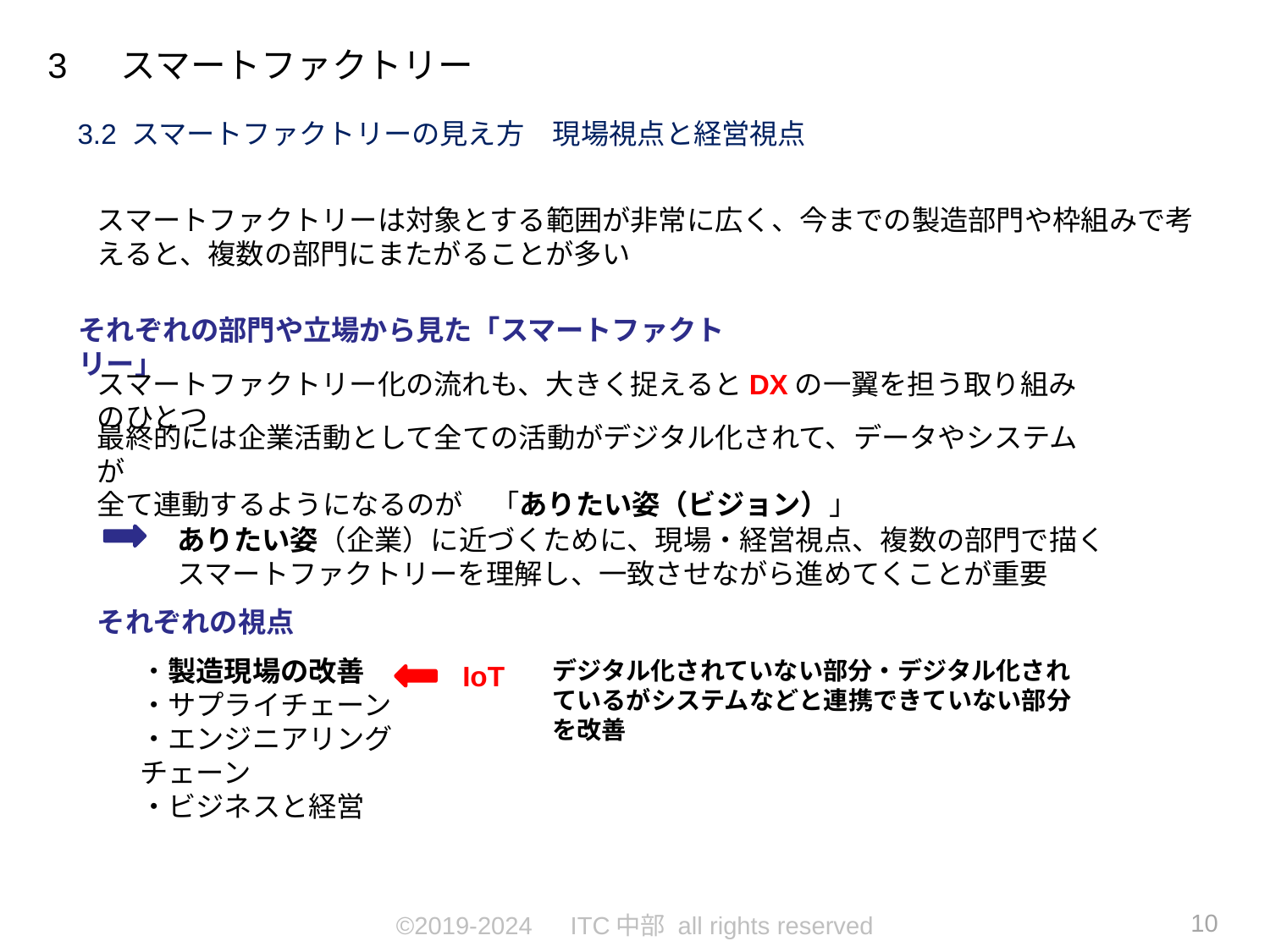

3 　スマートファクトリー
3.2 スマートファクトリーの見え方　現場視点と経営視点
スマートファクトリーは対象とする範囲が非常に広く、今までの製造部門や枠組みで考えると、複数の部門にまたがることが多い
それぞれの部門や立場から見た「スマートファクトリー」
スマートファクトリー化の流れも、大きく捉えるとDXの一翼を担う取り組みのひとつ
最終的には企業活動として全ての活動がデジタル化されて、データやシステムが
全て連動するようになるのが　「ありたい姿（ビジョン）」
ありたい姿（企業）に近づくために、現場・経営視点、複数の部門で描く
スマートファクトリーを理解し、一致させながら進めてくことが重要

それぞれの視点
・製造現場の改善
・サプライチェーン
・エンジニアリングチェーン
・ビジネスと経営
デジタル化されていない部分・デジタル化されているがシステムなどと連携できていない部分を改善
IoT